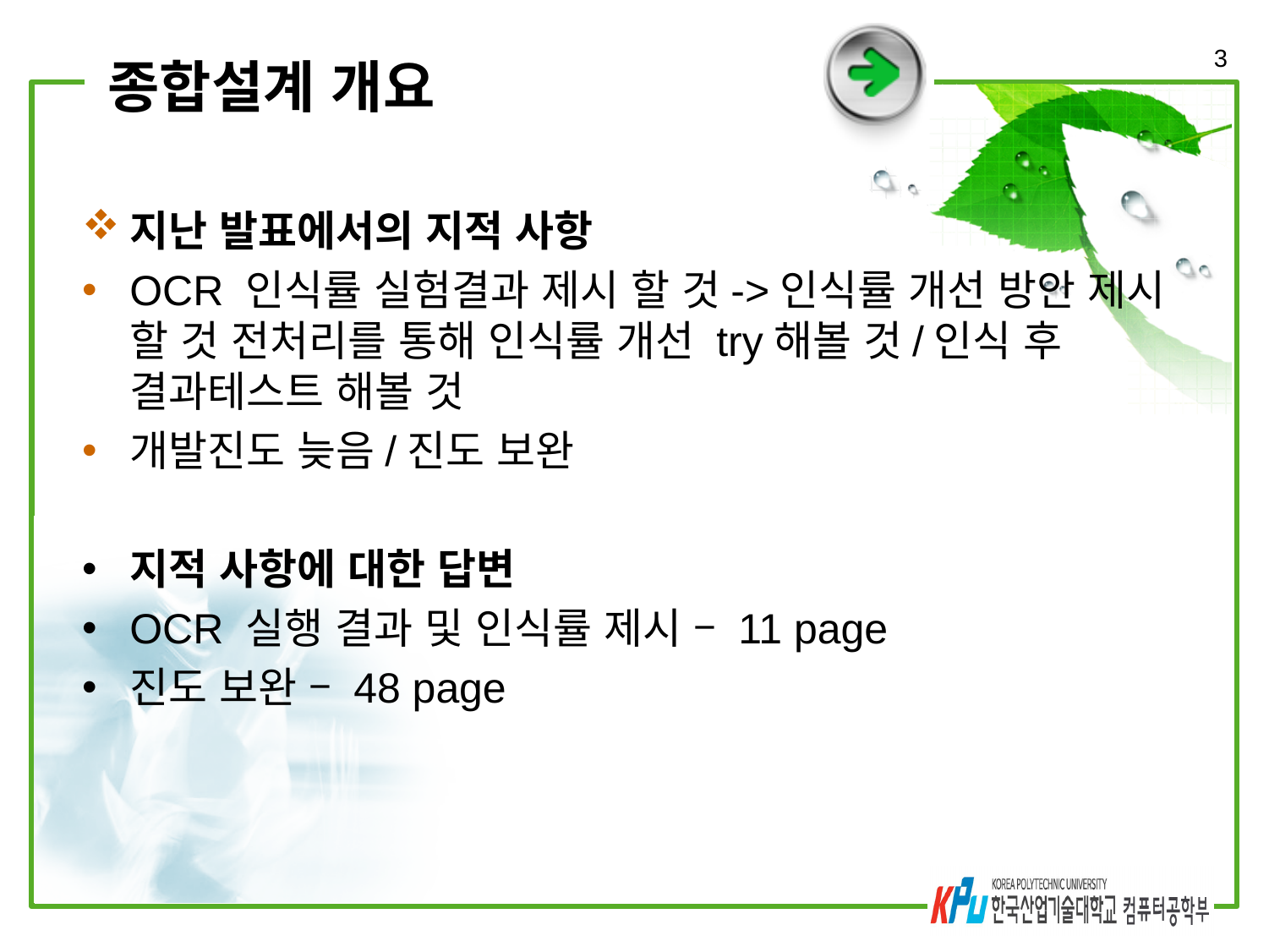

3
# 종합설계 개요
지난 발표에서의 지적 사항
OCR 인식률 실험결과 제시 할 것->인식률 개선 방안 제시 할 것 전처리를 통해 인식률 개선 try해볼 것/인식 후 결과테스트 해볼 것
개발진도 늦음/진도 보완

지적 사항에 대한 답변
OCR 실행 결과 및 인식률 제시 – 11 page
진도 보완 – 48 page